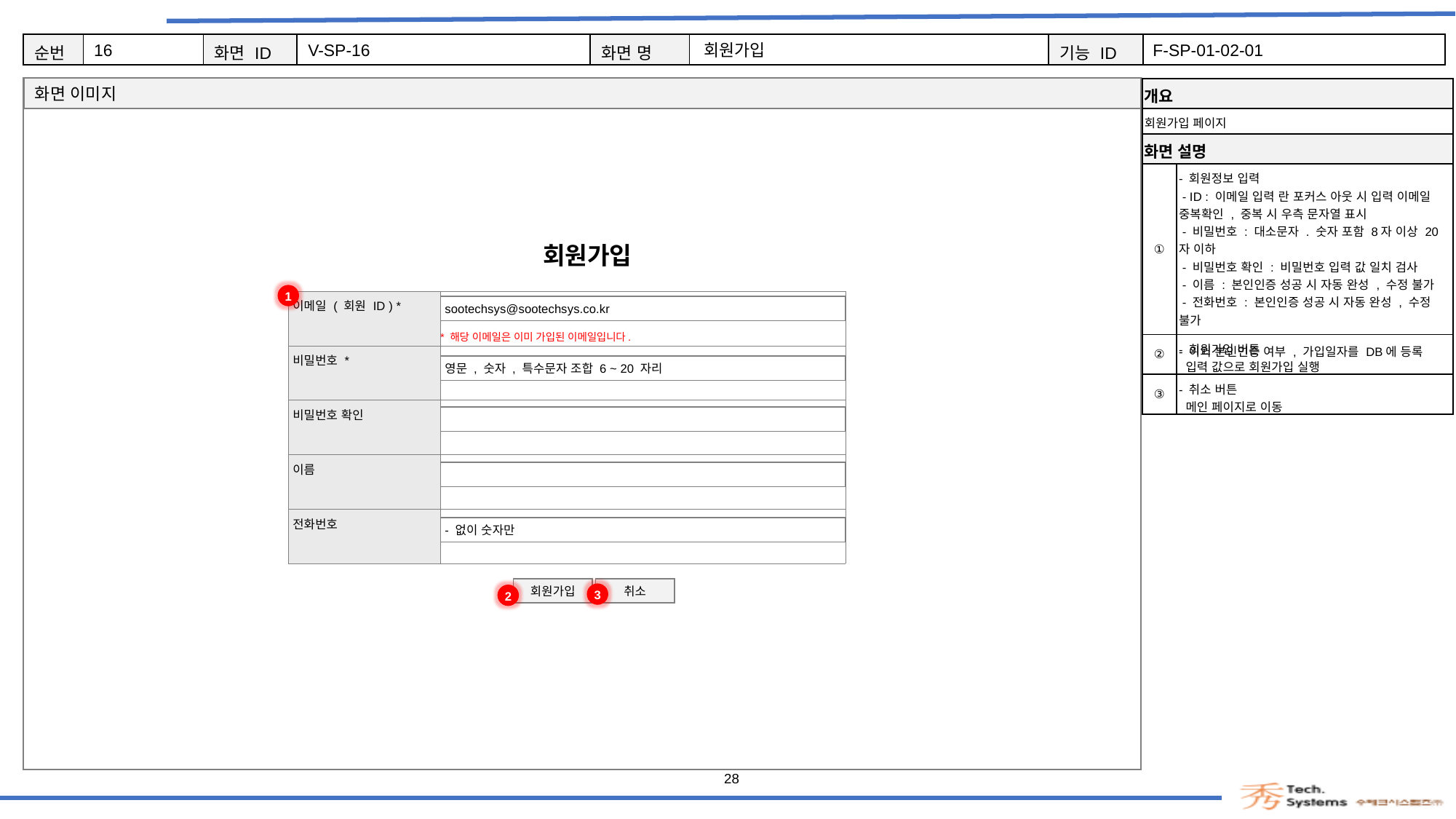

16
V-SP-16
회원가입
F-SP-01-02-01
| 개요 |  |
| --- | --- |
| 회원가입 페이지 |  |
| 화면 설명 | Description |
| ① | - 회원정보 입력 - ID : 이메일 입력 란 포커스 아웃 시 입력 이메일 중복확인 , 중복 시 우측 문자열 표시 - 비밀번호 : 대소문자 . 숫자 포함 8자 이상 20자 이하 - 비밀번호 확인 : 비밀번호 입력 값 일치 검사 - 이름 : 본인인증 성공 시 자동 완성 , 수정 불가 - 전화번호 : 본인인증 성공 시 자동 완성 , 수정 불가 - 이외 본인인증 여부 , 가입일자를 DB에 등록 |
| ② | - 회원가입 버튼 입력 값으로 회원가입 실행 |
| ③ | - 취소 버튼 메인 페이지로 이동 |
회원가입
1

| 이메일 ( 회원 ID ) \* |  |
| --- | --- |
| 비밀번호 \* |  |
| 비밀번호 확인 |  |
| 이름 |  |
| 전화번호 |  |
sootechsys@sootechsys.co.kr
* 해당 이메일은 이미 가입된 이메일입니다.
영문 , 숫자 , 특수문자 조합 6 ~ 20 자리

- 없이 숫자만
회원가입
취소
3

2